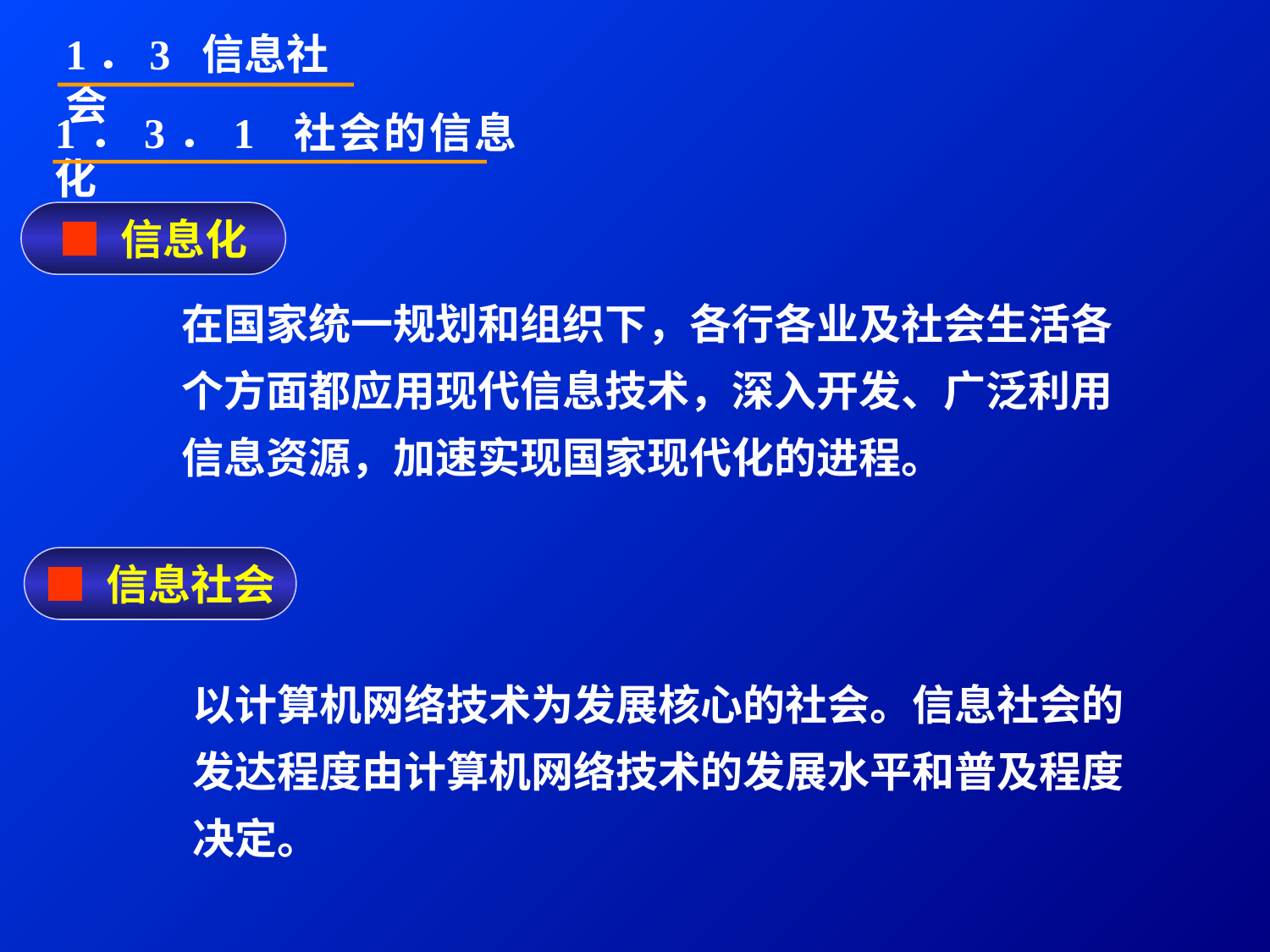

1．3  信息社会

1．3．1  社会的信息化

■ 信息化
在国家统一规划和组织下，各行各业及社会生活各
个方面都应用现代信息技术，深入开发、广泛利用
信息资源，加速实现国家现代化的进程。
■ 信息社会
以计算机网络技术为发展核心的社会。信息社会的
发达程度由计算机网络技术的发展水平和普及程度
决定。